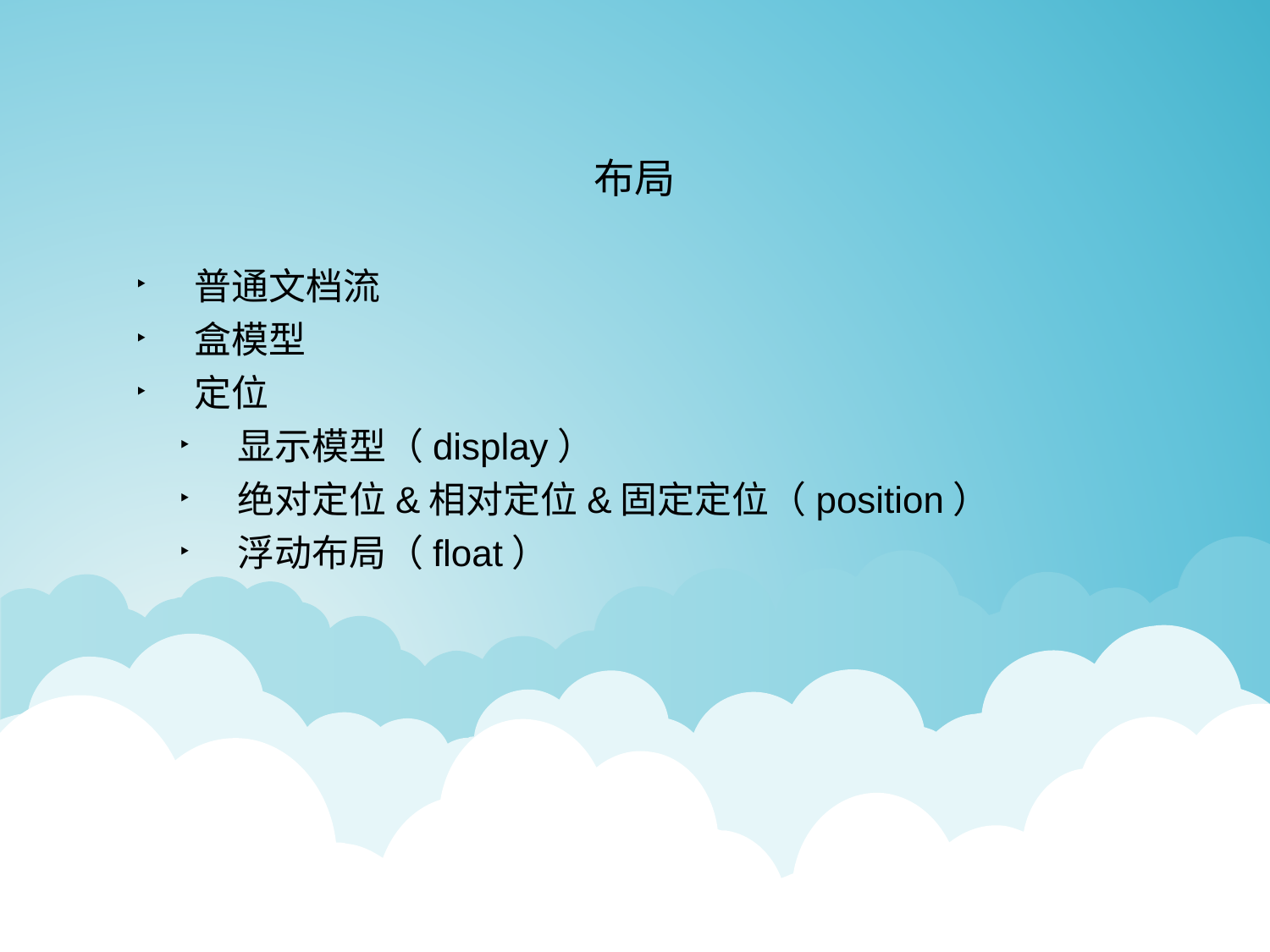

布局
普通文档流
盒模型
定位
显示模型（display）
绝对定位&相对定位&固定定位（position）
浮动布局（float）